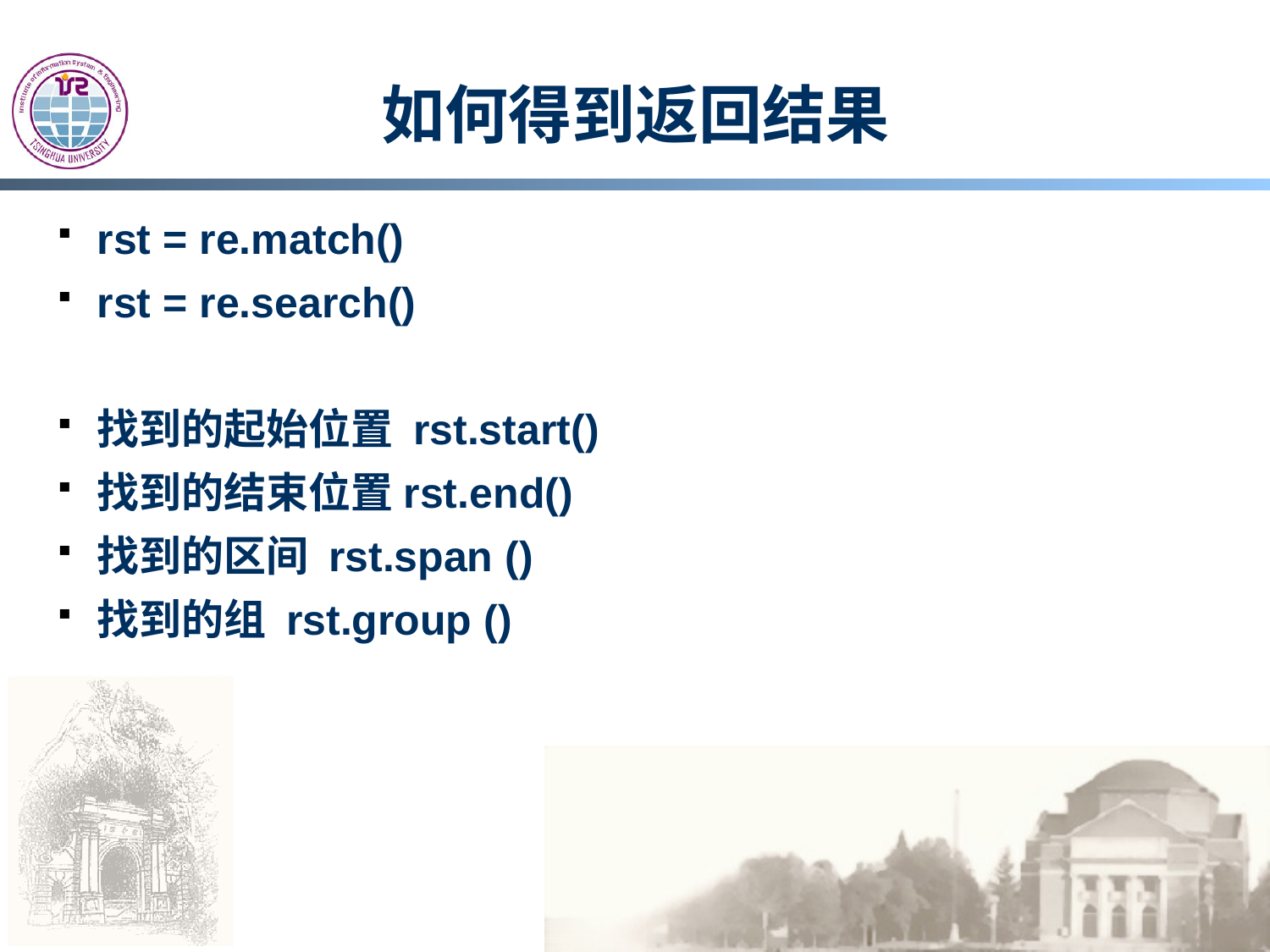

# 如何得到返回结果
rst = re.match()
rst = re.search()

找到的起始位置 rst.start()
找到的结束位置rst.end()
找到的区间 rst.span ()
找到的组 rst.group ()